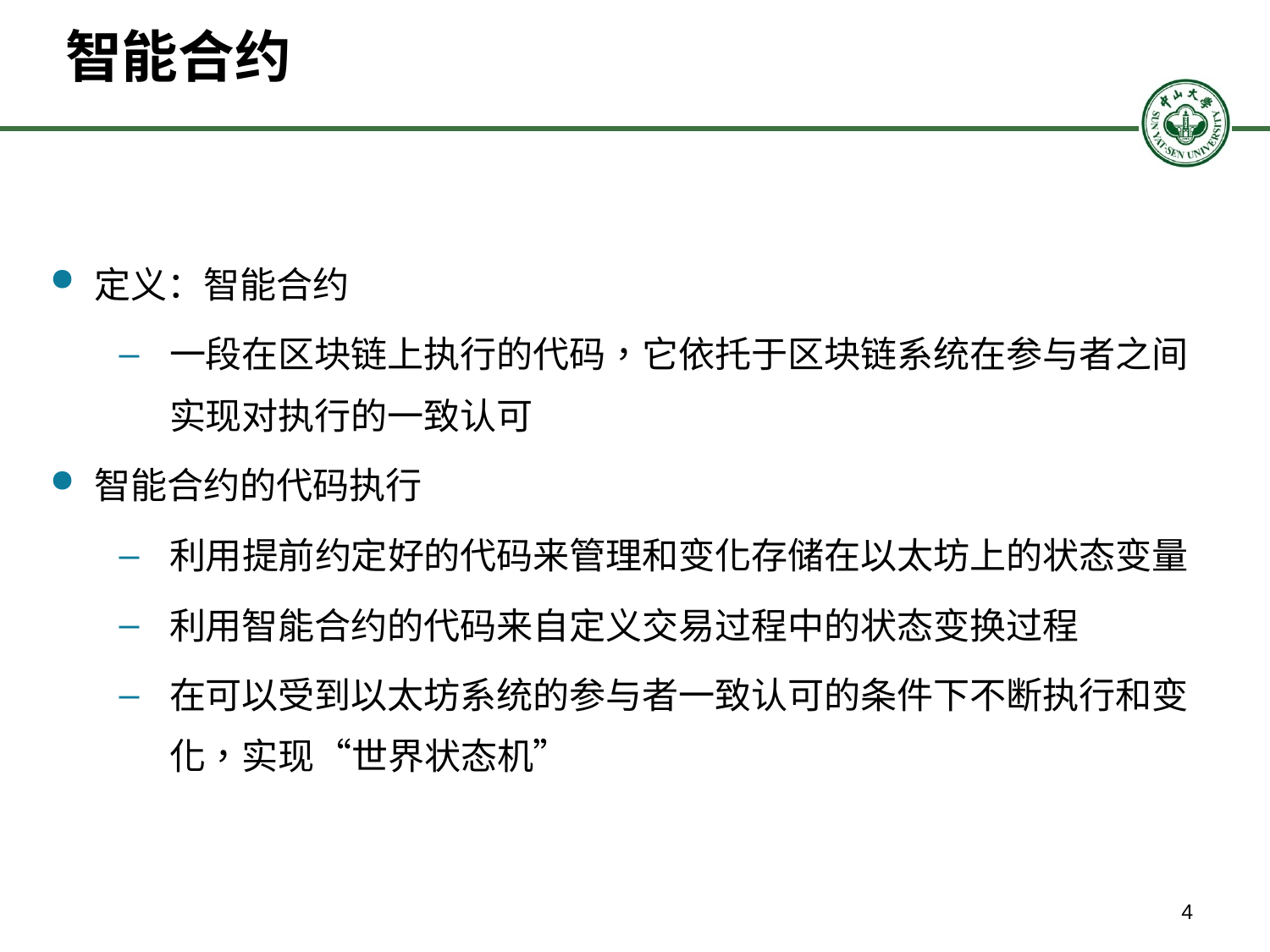

# 智能合约
定义：智能合约
一段在区块链上执行的代码，它依托于区块链系统在参与者之间实现对执行的一致认可
智能合约的代码执行
利用提前约定好的代码来管理和变化存储在以太坊上的状态变量
利用智能合约的代码来自定义交易过程中的状态变换过程
在可以受到以太坊系统的参与者一致认可的条件下不断执行和变化，实现“世界状态机”